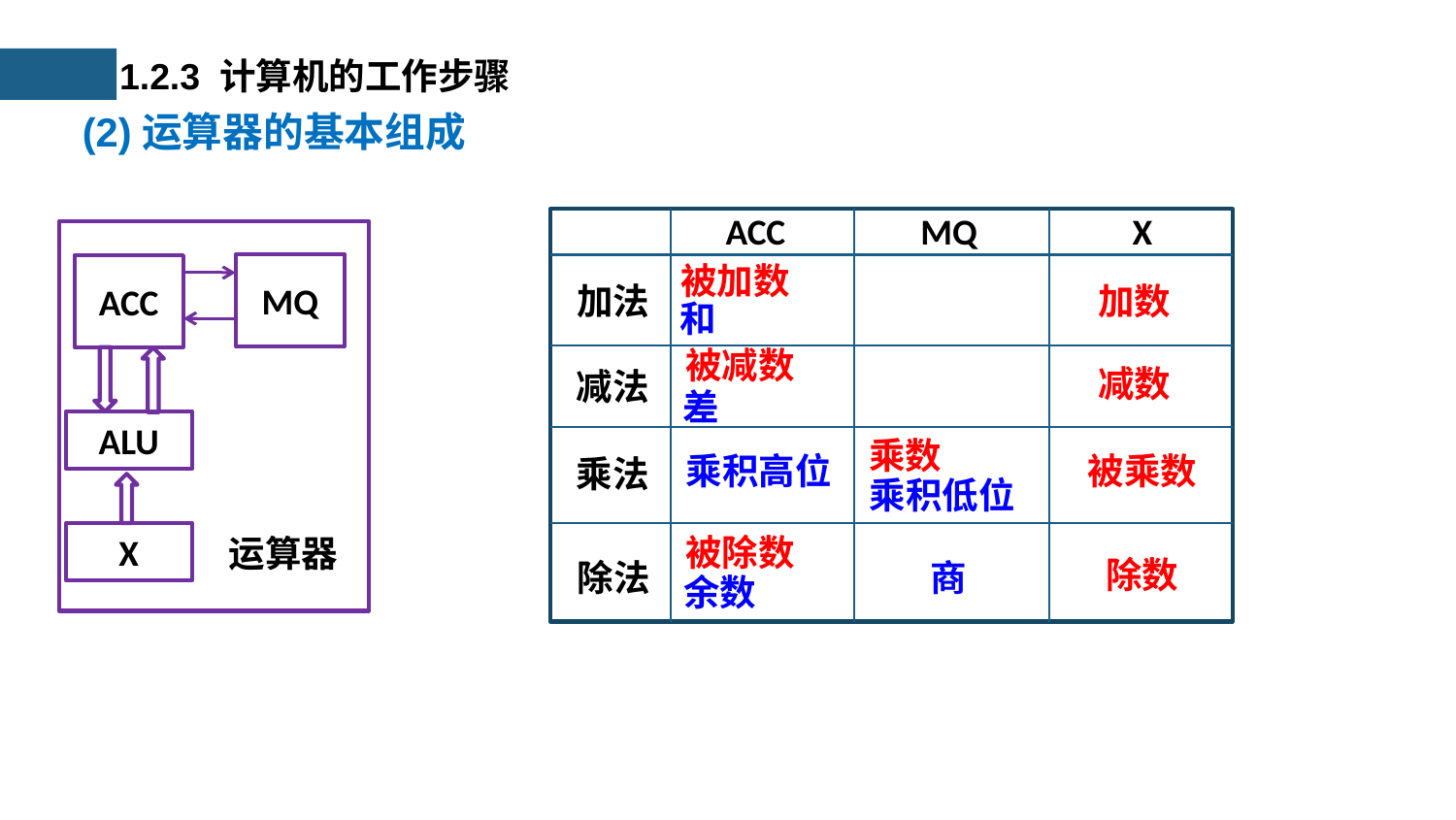

1.2.3 计算机的工作步骤
(2)运算器的基本组成
ACC
MQ
X

MQ
ACC

ALU

X
运算器
被加数
加法
减法
乘法
除法
加数
和
被减数
减数
差
乘数
被乘数
乘积高位
乘积低位
被除数
除数
商
余数